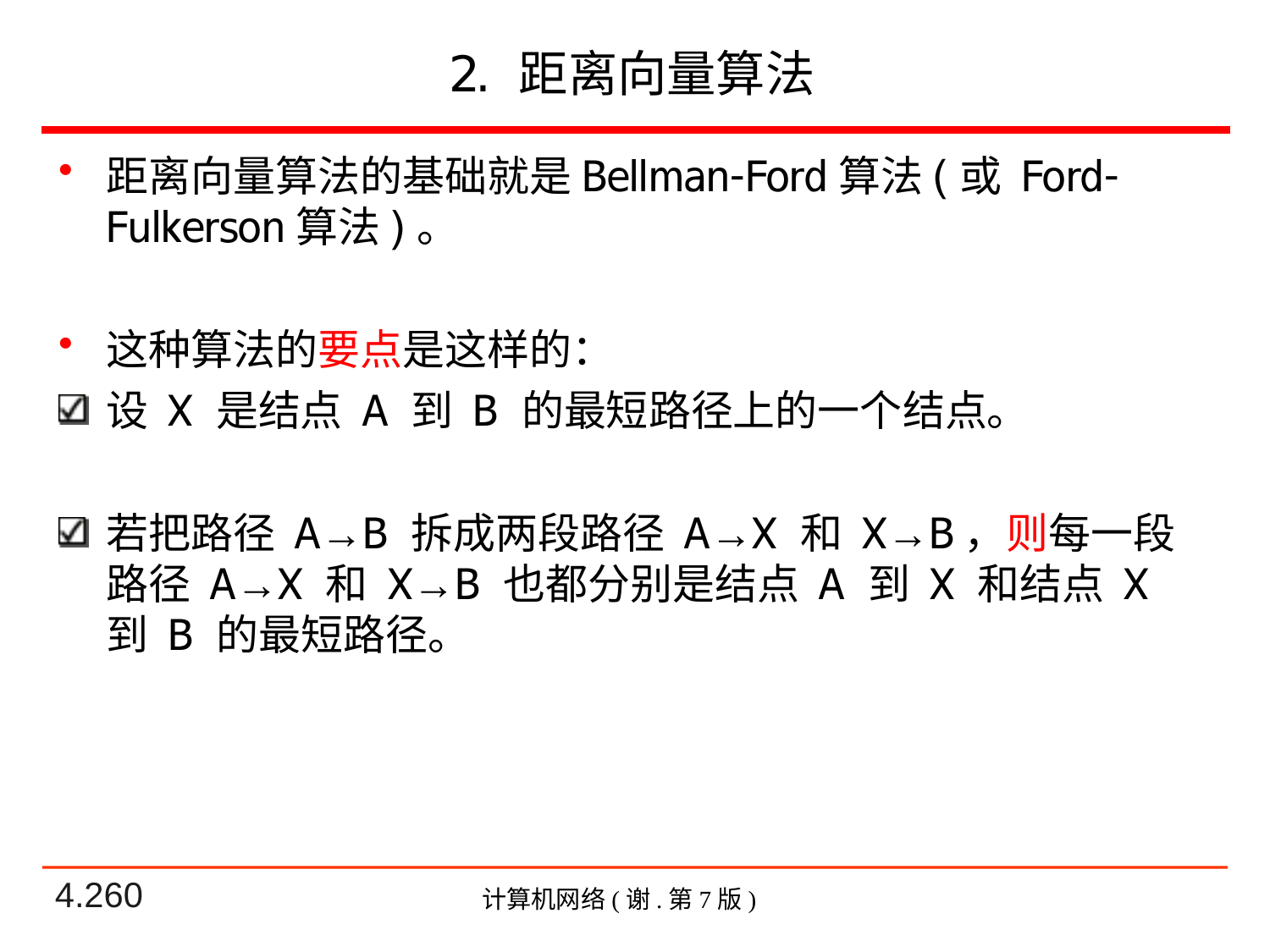

# 2. 距离向量算法
距离向量算法的基础就是Bellman-Ford算法(或 Ford-Fulkerson算法)。

这种算法的要点是这样的：
设 X 是结点 A 到 B 的最短路径上的一个结点。

若把路径 A→B 拆成两段路径 A→X 和 X→B，则每一段路径 A→X 和 X→B 也都分别是结点 A 到 X 和结点 X 到 B 的最短路径。